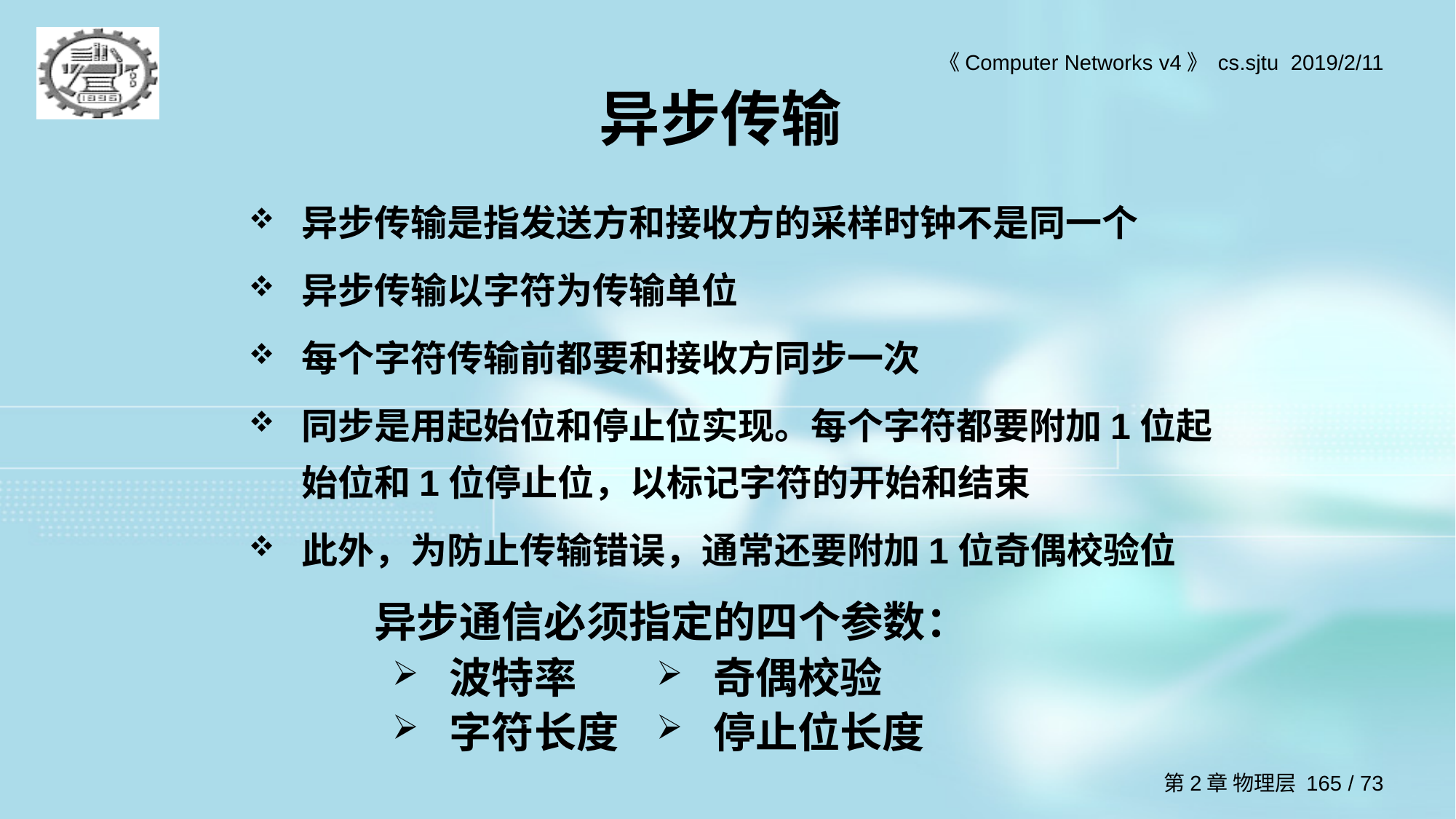

# 异步传输
异步传输是指发送方和接收方的采样时钟不是同一个
异步传输以字符为传输单位
每个字符传输前都要和接收方同步一次
同步是用起始位和停止位实现。每个字符都要附加1位起始位和1位停止位，以标记字符的开始和结束
此外，为防止传输错误，通常还要附加1位奇偶校验位
异步通信必须指定的四个参数：
波特率
字符长度
奇偶校验
停止位长度